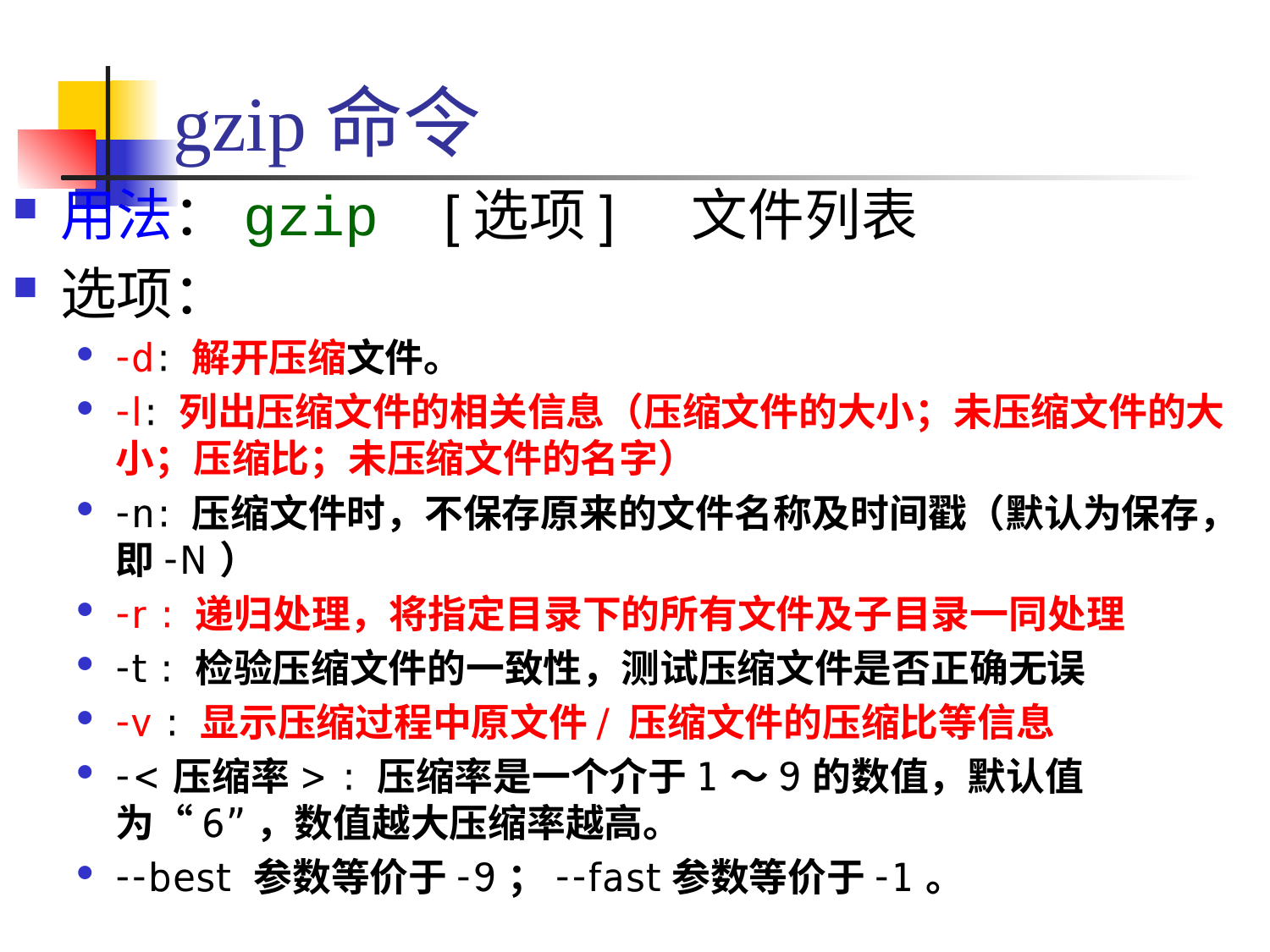

# gzip命令
用法：gzip   [选项]    文件列表
选项：
-d: 解开压缩文件。
-l: 列出压缩文件的相关信息（压缩文件的大小；未压缩文件的大小；压缩比；未压缩文件的名字）
-n: 压缩文件时，不保存原来的文件名称及时间戳（默认为保存，即-N）
-r : 递归处理，将指定目录下的所有文件及子目录一同处理
-t : 检验压缩文件的一致性，测试压缩文件是否正确无误
-v : 显示压缩过程中原文件/压缩文件的压缩比等信息
-<压缩率> : 压缩率是一个介于1～9的数值，默认值为“6”，数值越大压缩率越高。
--best 参数等价于-9；--fast参数等价于-1。